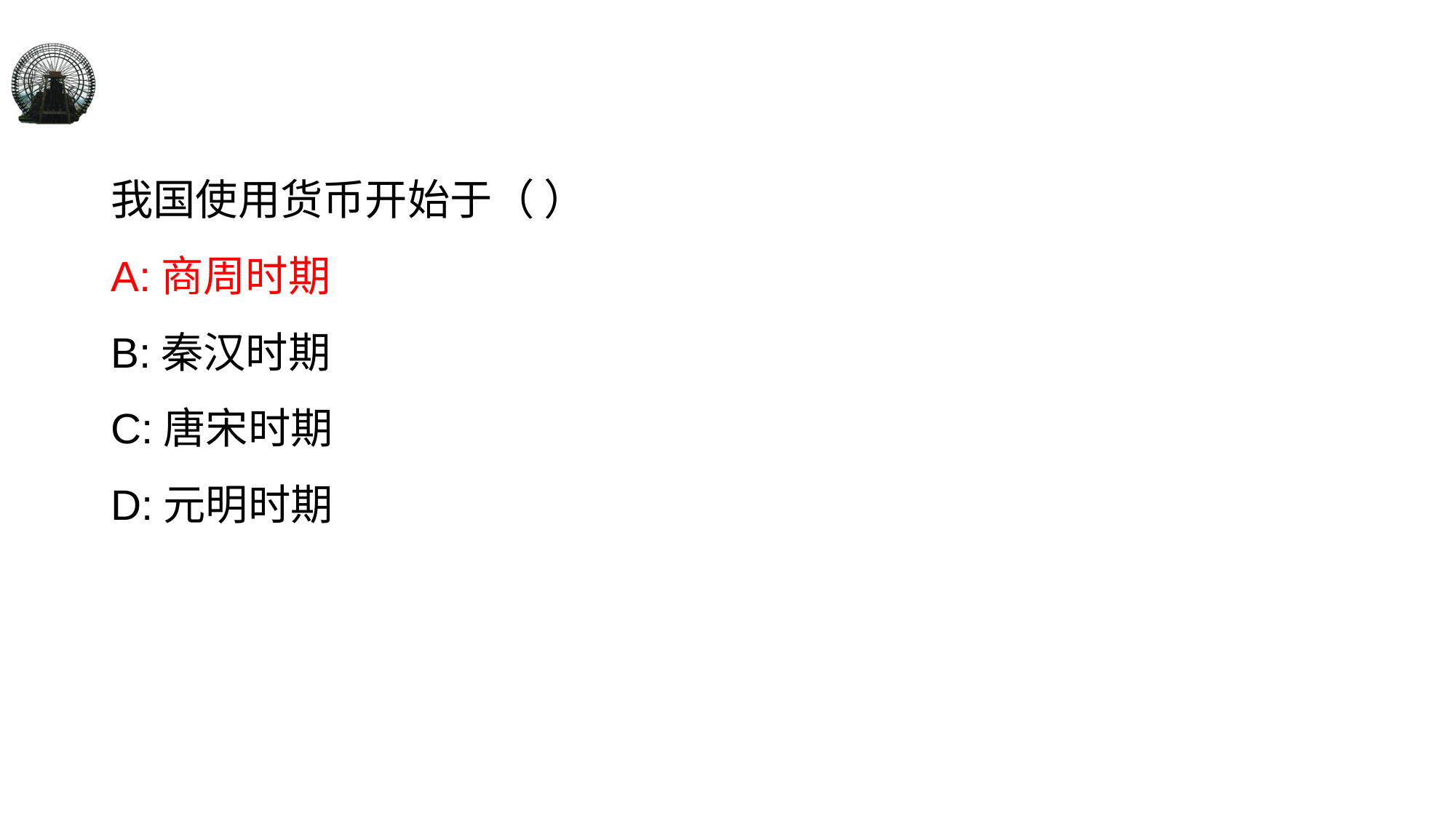

#
我国使用货币开始于（ ）
A:商周时期
B:秦汉时期
C:唐宋时期
D:元明时期

51